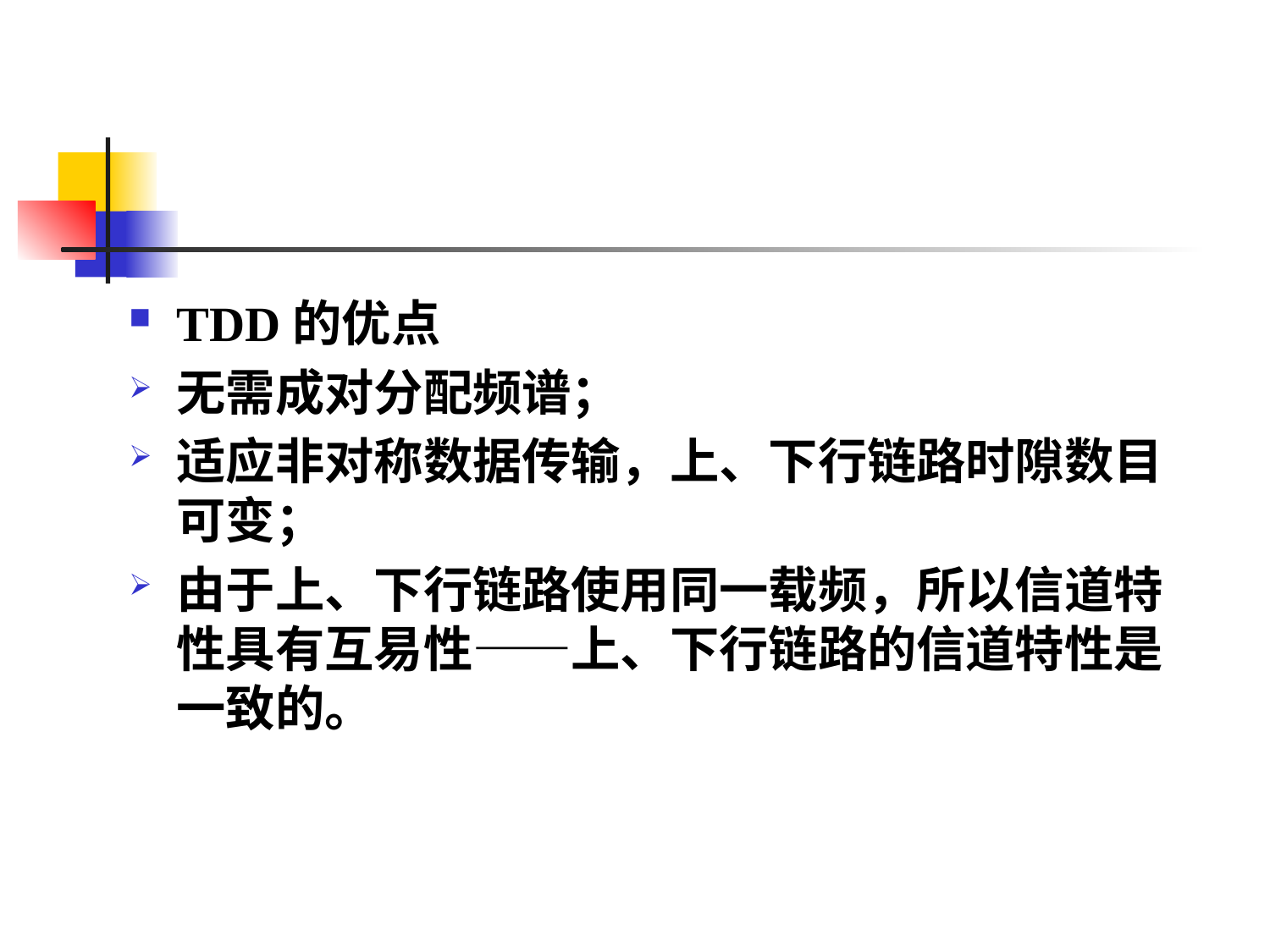

#
TDD的优点
无需成对分配频谱；
适应非对称数据传输，上、下行链路时隙数目可变；
由于上、下行链路使用同一载频，所以信道特性具有互易性——上、下行链路的信道特性是一致的。